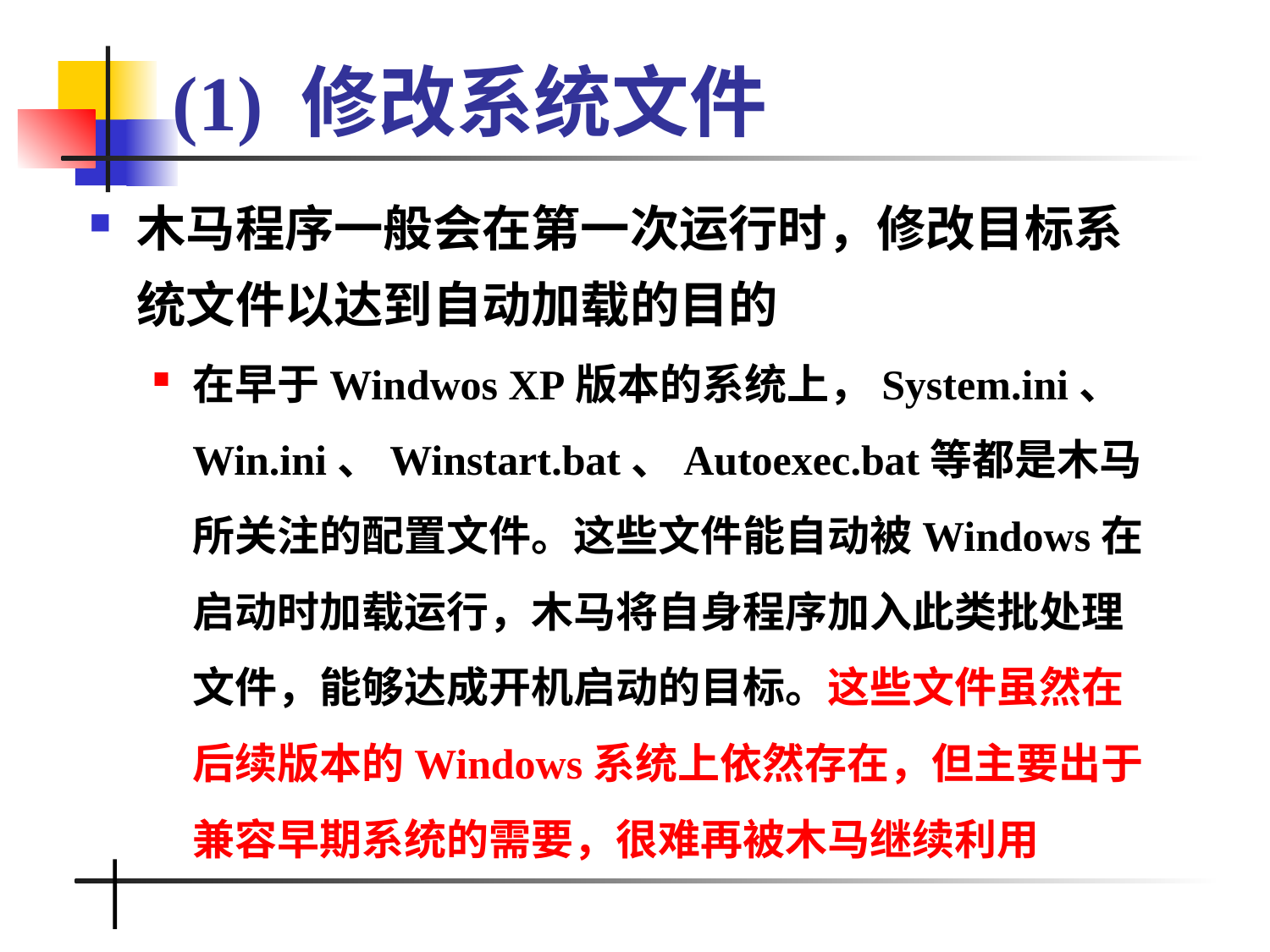

# (1) 修改系统文件
木马程序一般会在第一次运行时，修改目标系统文件以达到自动加载的目的
在早于Windwos XP版本的系统上，System.ini、Win.ini、Winstart.bat、Autoexec.bat等都是木马所关注的配置文件。这些文件能自动被Windows在启动时加载运行，木马将自身程序加入此类批处理文件，能够达成开机启动的目标。这些文件虽然在后续版本的Windows系统上依然存在，但主要出于兼容早期系统的需要，很难再被木马继续利用